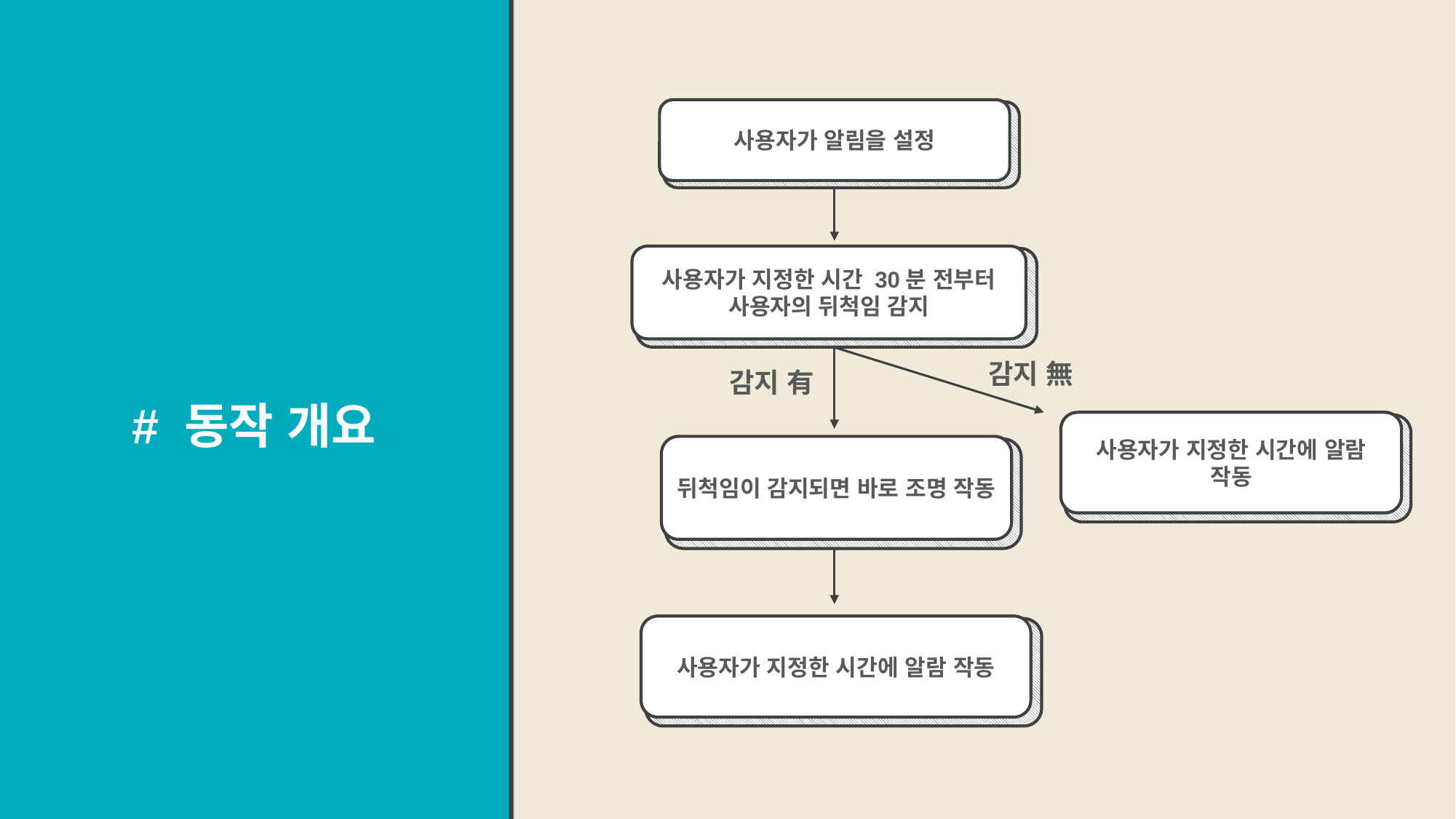

# 동작 개요
사용자가 알림을 설정

사용자가 지정한 시간 30분 전부터 사용자의 뒤척임 감지

감지 無
감지 有
사용자가 지정한 시간에 알람 작동

뒤척임이 감지되면 바로 조명 작동

사용자가 지정한 시간에 알람 작동